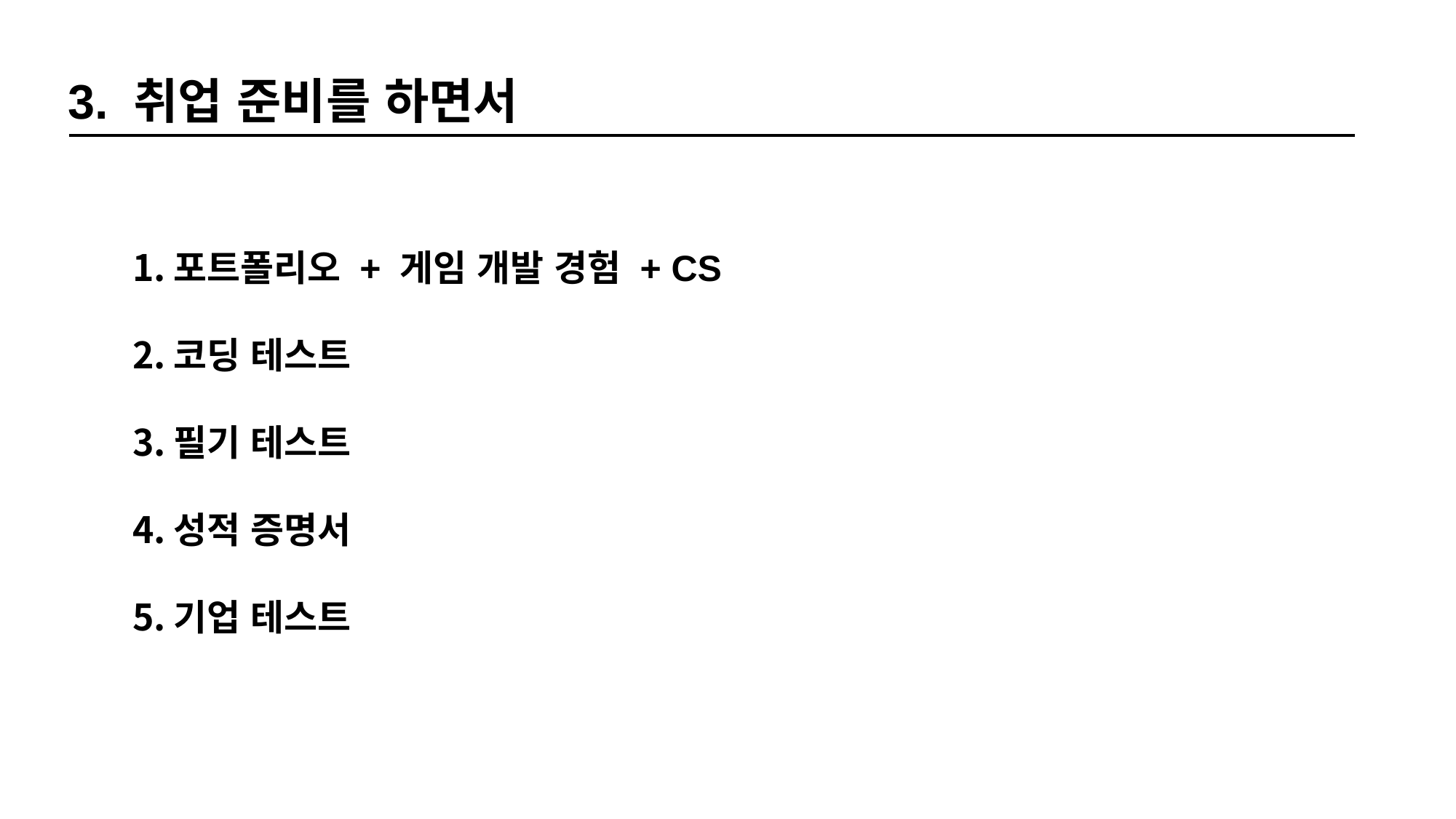

3. 취업 준비를 하면서
포트폴리오 + 게임 개발 경험 + CS

코딩 테스트

필기 테스트

성적 증명서

기업 테스트